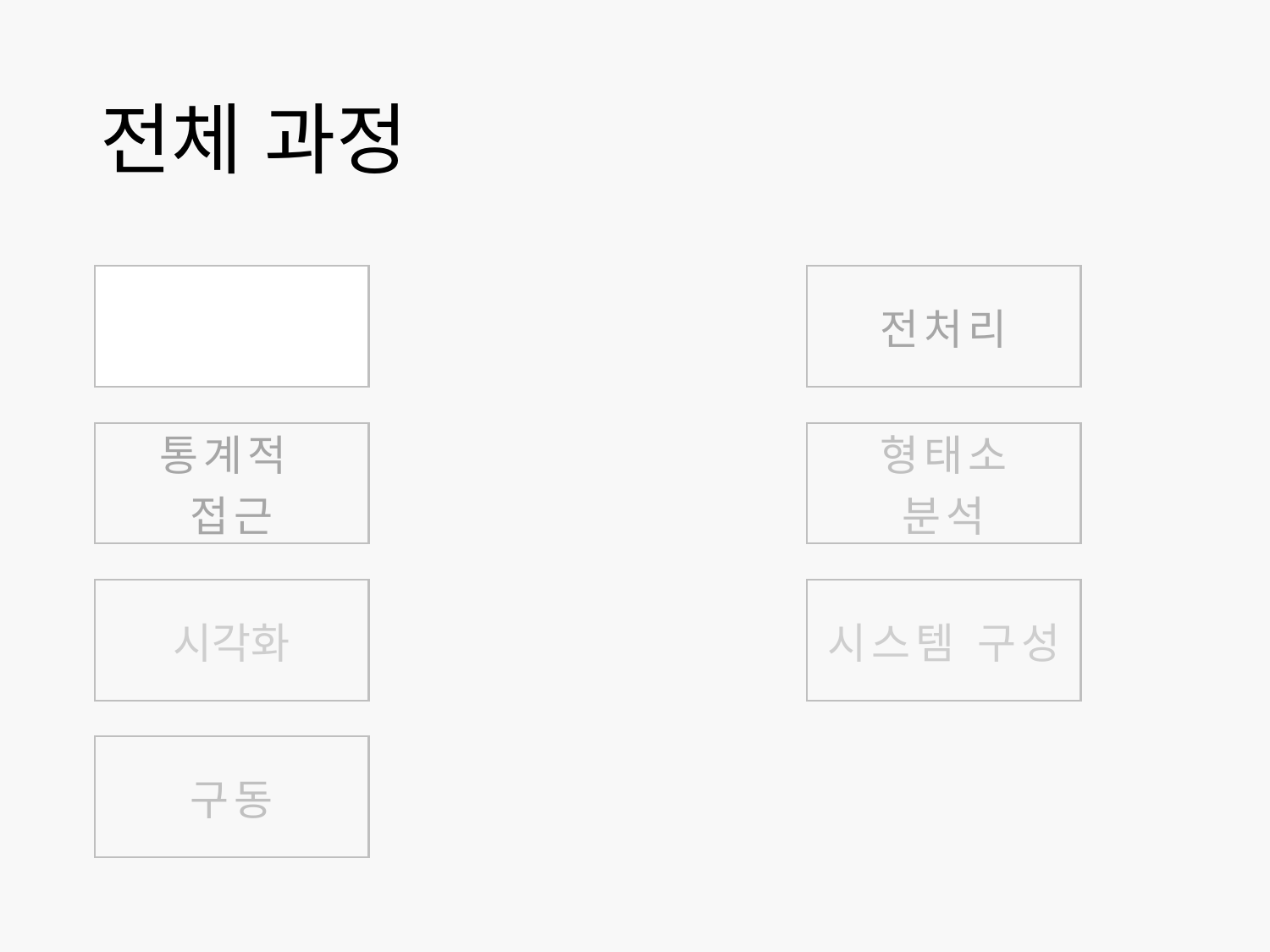

# 전체 과정
통계적
접근
형태소
분석
시각화
전처리
구동
시스템 구성